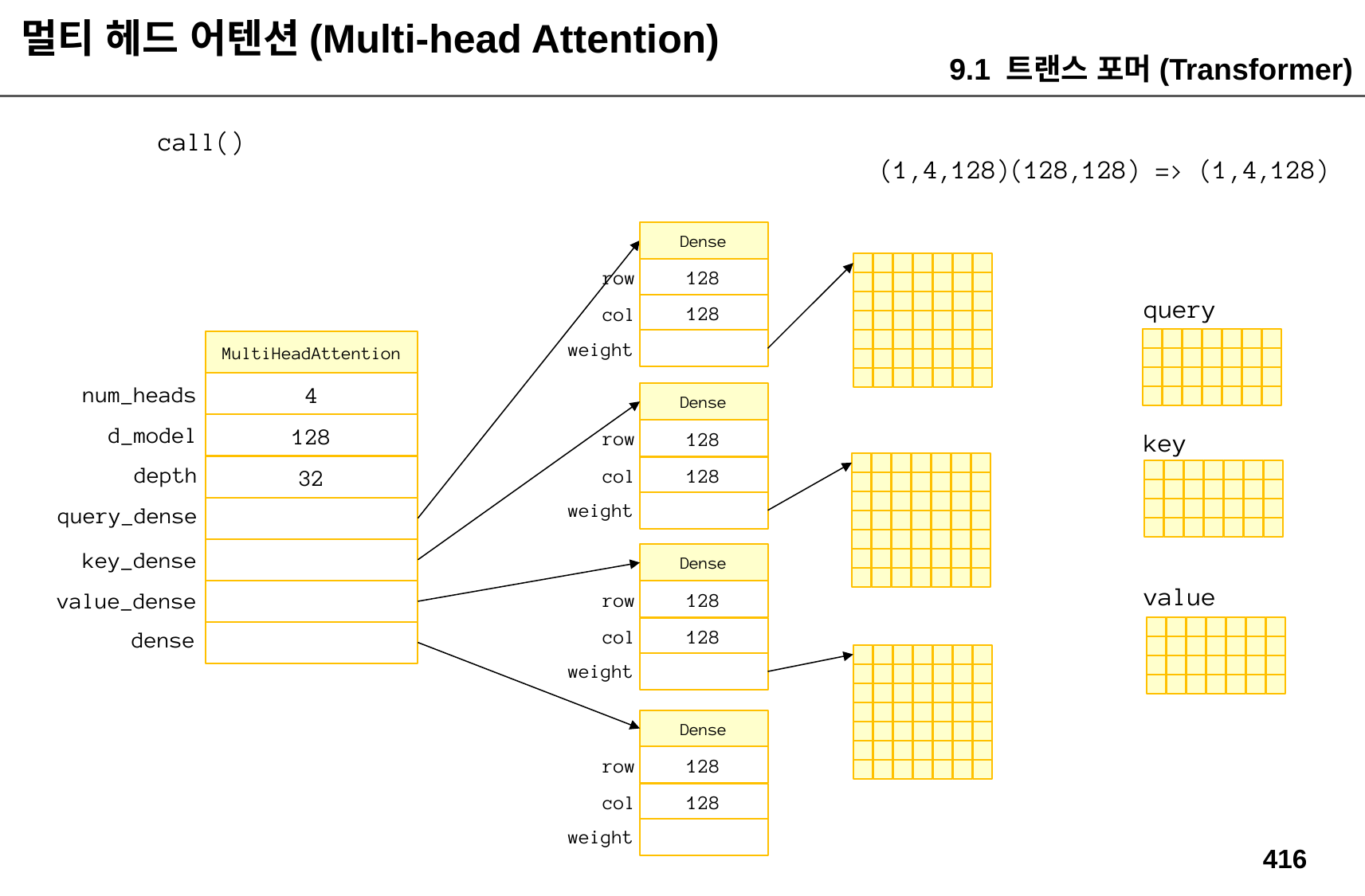

멀티 헤드 어텐션(Multi-head Attention)
9.1 트랜스 포머(Transformer)
call()
(1,4,128)(128,128) => (1,4,128)
Dense

128
row

query

128
col

weight
MultiHeadAttention

4
num_heads
Dense

d_model
128
128
key
row

depth
32
128
col

weight

query_dense

key_dense

Dense

value
value_dense

128
row

128
col
dense

weight

Dense

128
row

128
col
weight